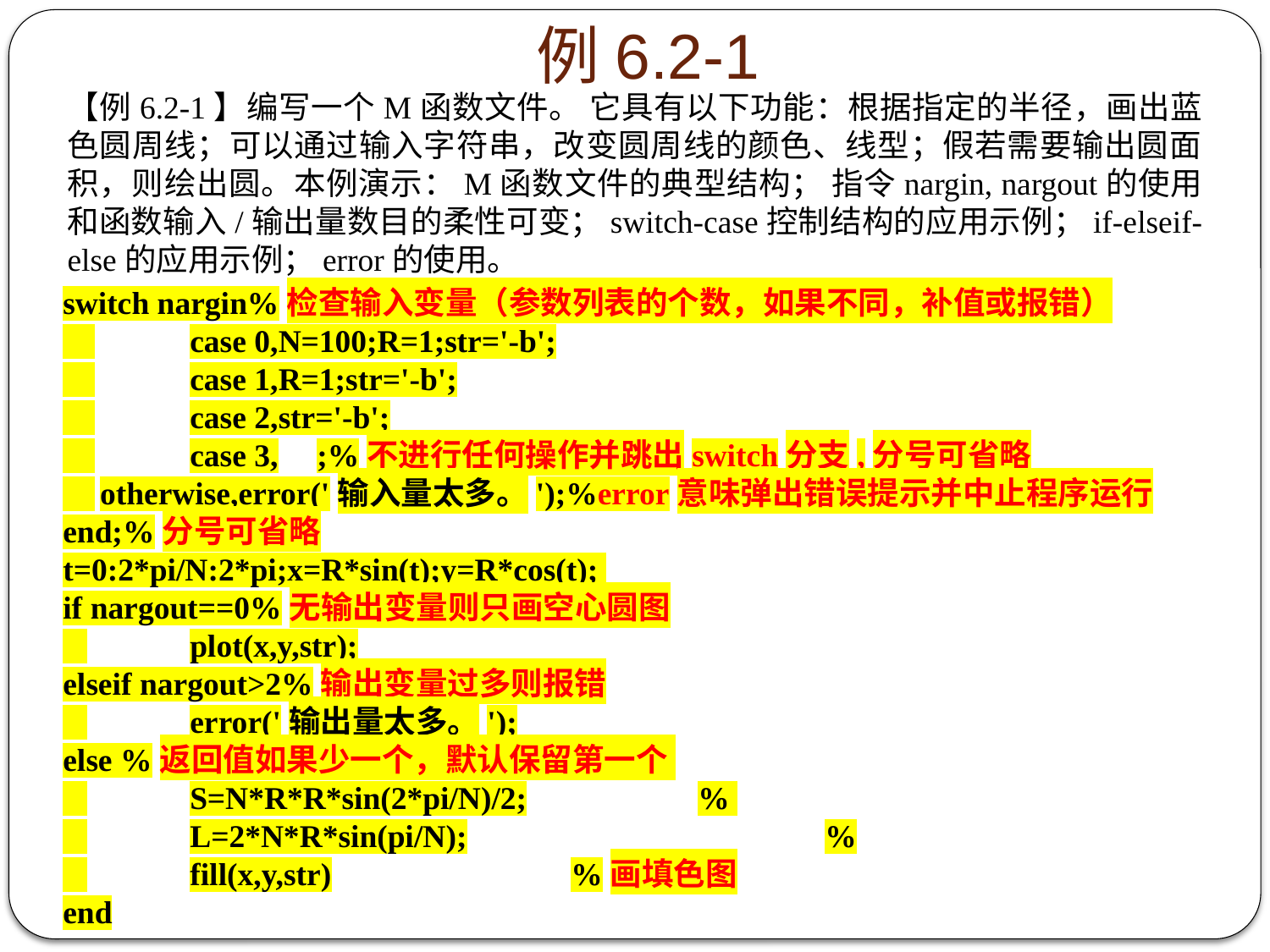

# 例6.2-1
【例6.2-1】编写一个M函数文件。 它具有以下功能：根据指定的半径，画出蓝色圆周线；可以通过输入字符串，改变圆周线的颜色、线型；假若需要输出圆面积，则绘出圆。本例演示：M函数文件的典型结构； 指令nargin, nargout的使用和函数输入/输出量数目的柔性可变；switch-case控制结构的应用示例；if-elseif-else的应用示例；error的使用。
switch nargin%检查输入变量（参数列表的个数，如果不同，补值或报错）
    	case 0,N=100;R=1;str='-b';
    	case 1,R=1;str='-b';
    	case 2,str='-b';
    	case 3,	;%不进行任何操作并跳出switch分支,分号可省略
    	otherwise,error('输入量太多。');%error意味弹出错误提示并中止程序运行
end;%分号可省略
t=0:2*pi/N:2*pi;x=R*sin(t);y=R*cos(t);
if nargout==0%无输出变量则只画空心圆图
   	plot(x,y,str);
elseif nargout>2%输出变量过多则报错
   	error('输出量太多。');
else %返回值如果少一个，默认保留第一个
   	S=N*R*R*sin(2*pi/N)/2;		%
   	L=2*N*R*sin(pi/N);			%
   	fill(x,y,str)		%画填色图
end